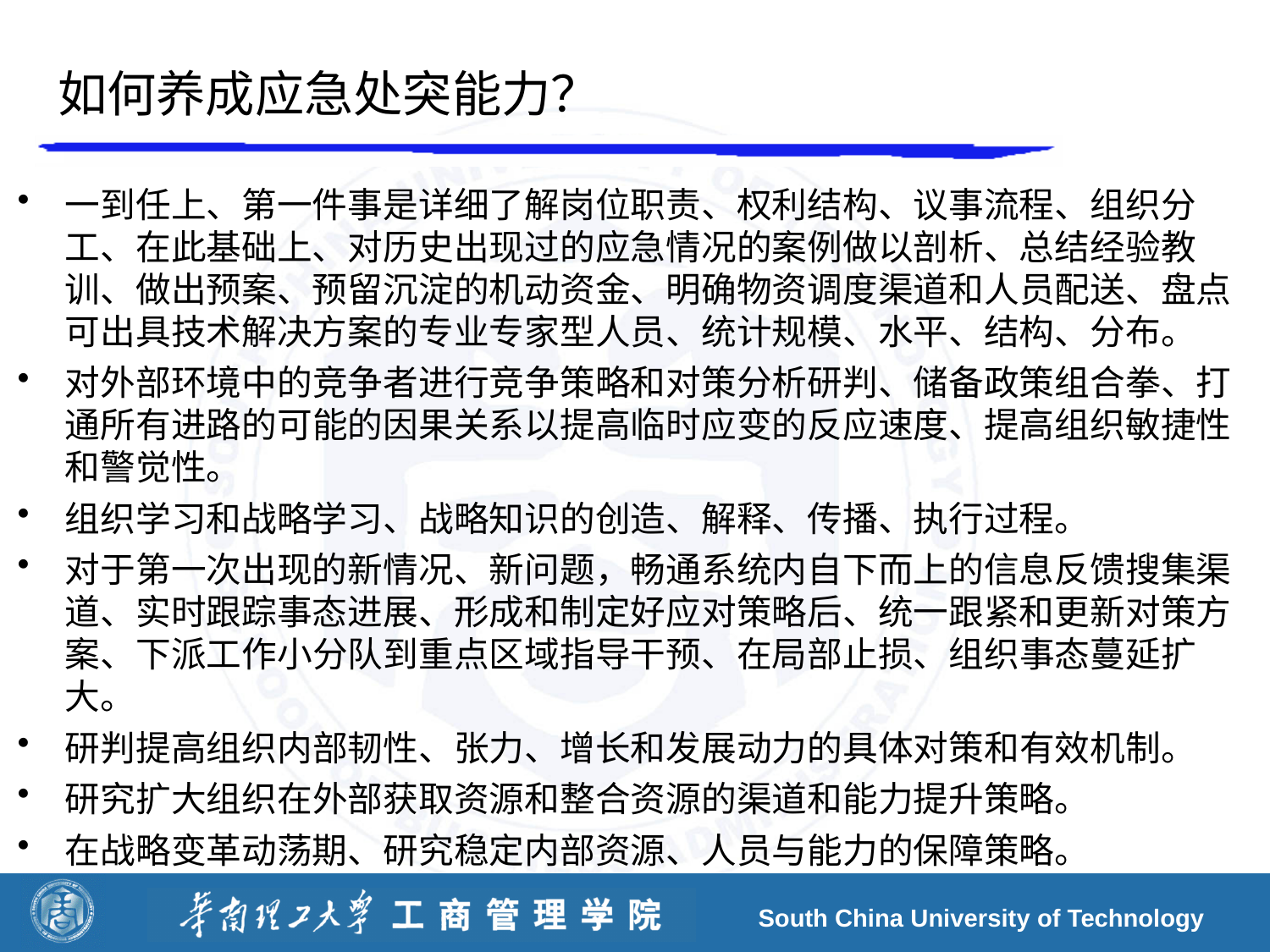

# 如何养成应急处突能力？
一到任上、第一件事是详细了解岗位职责、权利结构、议事流程、组织分工、在此基础上、对历史出现过的应急情况的案例做以剖析、总结经验教训、做出预案、预留沉淀的机动资金、明确物资调度渠道和人员配送、盘点可出具技术解决方案的专业专家型人员、统计规模、水平、结构、分布。
对外部环境中的竞争者进行竞争策略和对策分析研判、储备政策组合拳、打通所有进路的可能的因果关系以提高临时应变的反应速度、提高组织敏捷性和警觉性。
组织学习和战略学习、战略知识的创造、解释、传播、执行过程。
对于第一次出现的新情况、新问题，畅通系统内自下而上的信息反馈搜集渠道、实时跟踪事态进展、形成和制定好应对策略后、统一跟紧和更新对策方案、下派工作小分队到重点区域指导干预、在局部止损、组织事态蔓延扩大。
研判提高组织内部韧性、张力、增长和发展动力的具体对策和有效机制。
研究扩大组织在外部获取资源和整合资源的渠道和能力提升策略。
在战略变革动荡期、研究稳定内部资源、人员与能力的保障策略。

South China University of Technology